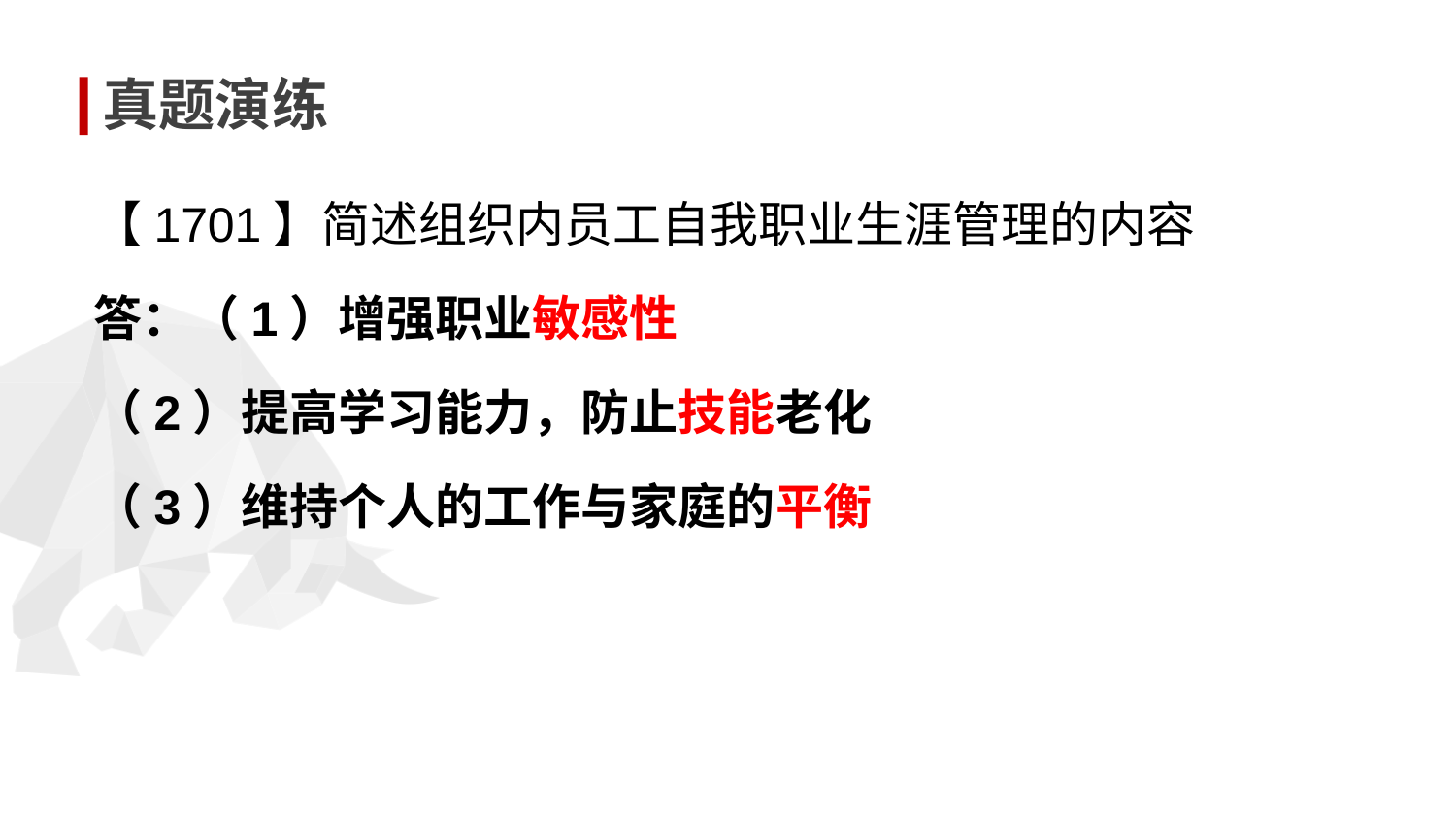

真题演练
【1701】简述组织内员工自我职业生涯管理的内容
答：（1）增强职业敏感性
（2）提高学习能力，防止技能老化
（3）维持个人的工作与家庭的平衡